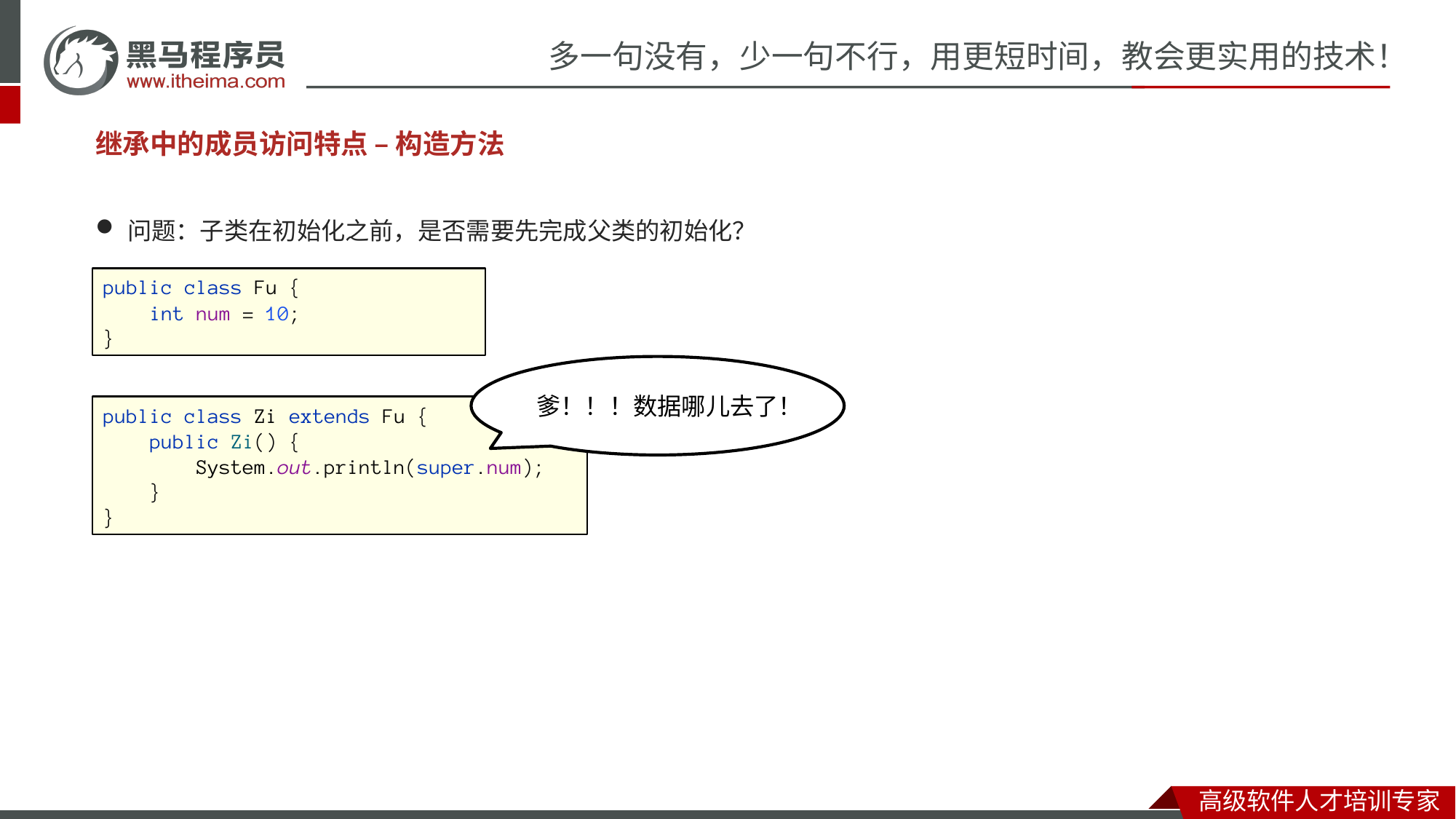

继承中的成员访问特点 – 构造方法
问题：子类在初始化之前，是否需要先完成父类的初始化？
public class Fu {
    int num = 10;
}
爹！！！数据哪儿去了！
public class Zi extends Fu {
    public Zi() {
        System.out.println(super.num);
    }
}